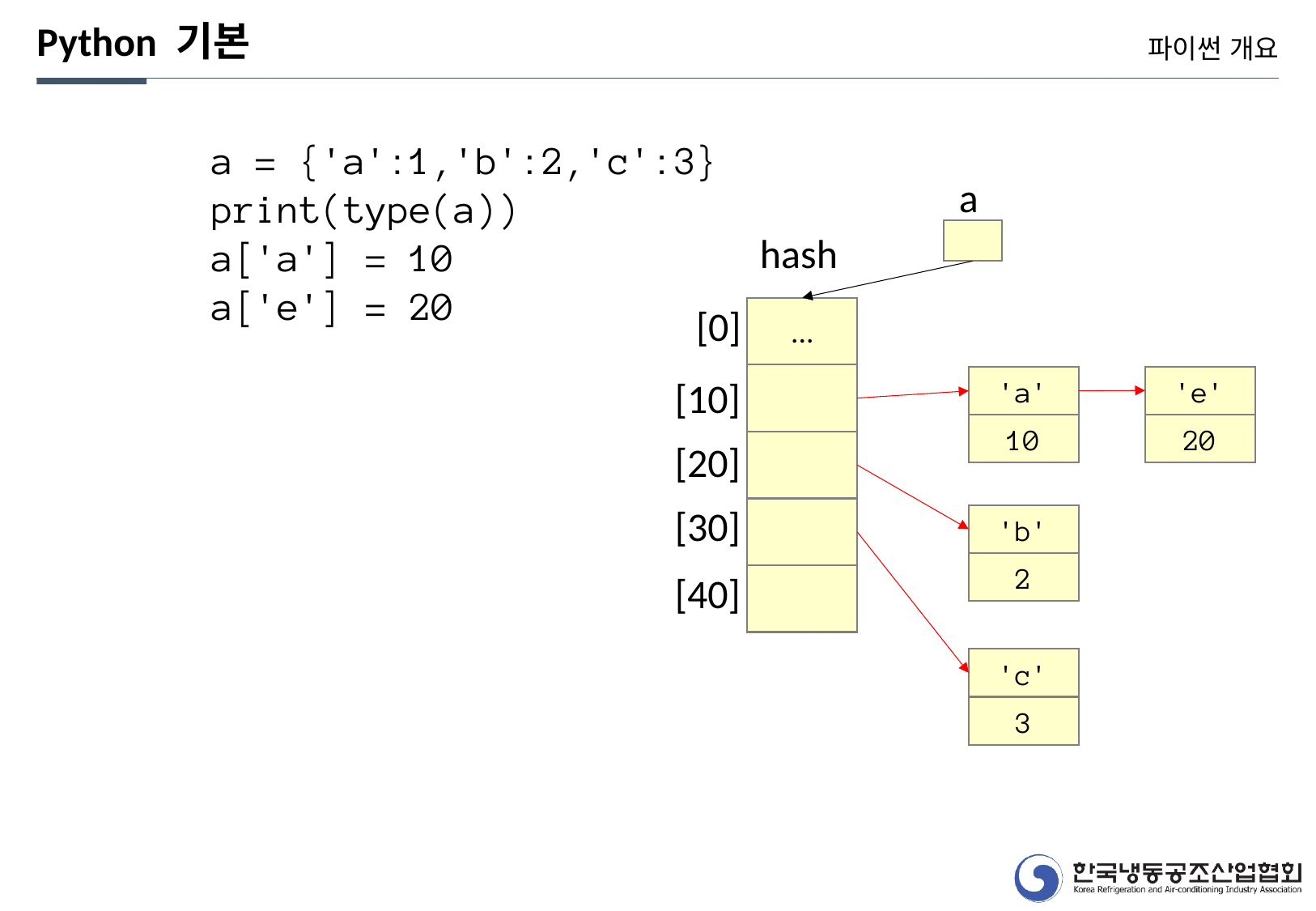

Python 기본
파이썬 개요
a = {'a':1,'b':2,'c':3}
print(type(a))
a['a'] = 10
a['e'] = 20
a

hash
[0]
...

'e'
[10]
'a'
20
10
[20]

[30]

'b'
2
[40]

'c'
3